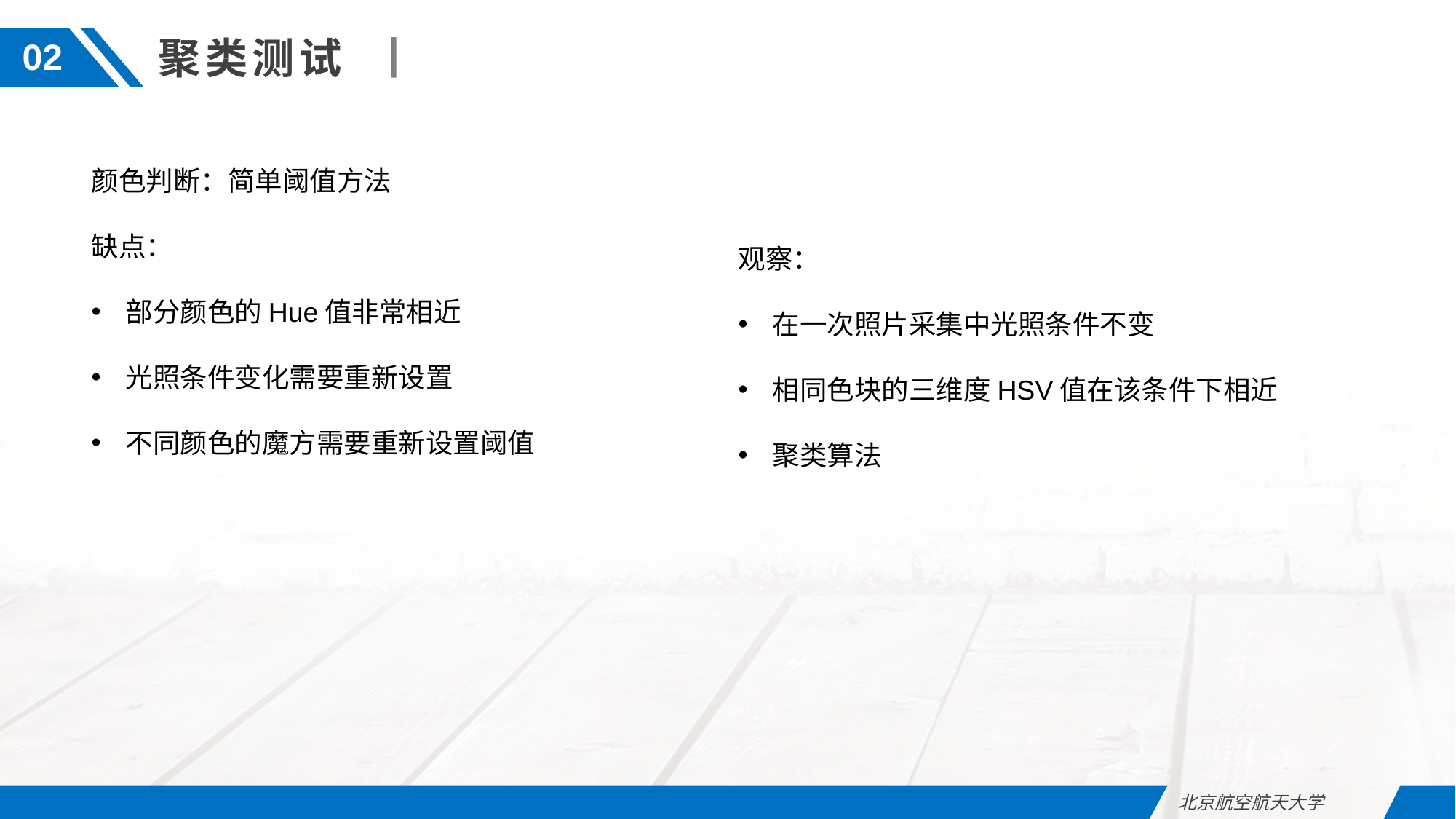

聚类测试

02

颜色判断：简单阈值方法

缺点：

部分颜色的Hue值非常相近

光照条件变化需要重新设置

不同颜色的魔方需要重新设置阈值

观察：

在一次照片采集中光照条件不变

相同色块的三维度HSV值在该条件下相近

聚类算法

北京航空航天大学